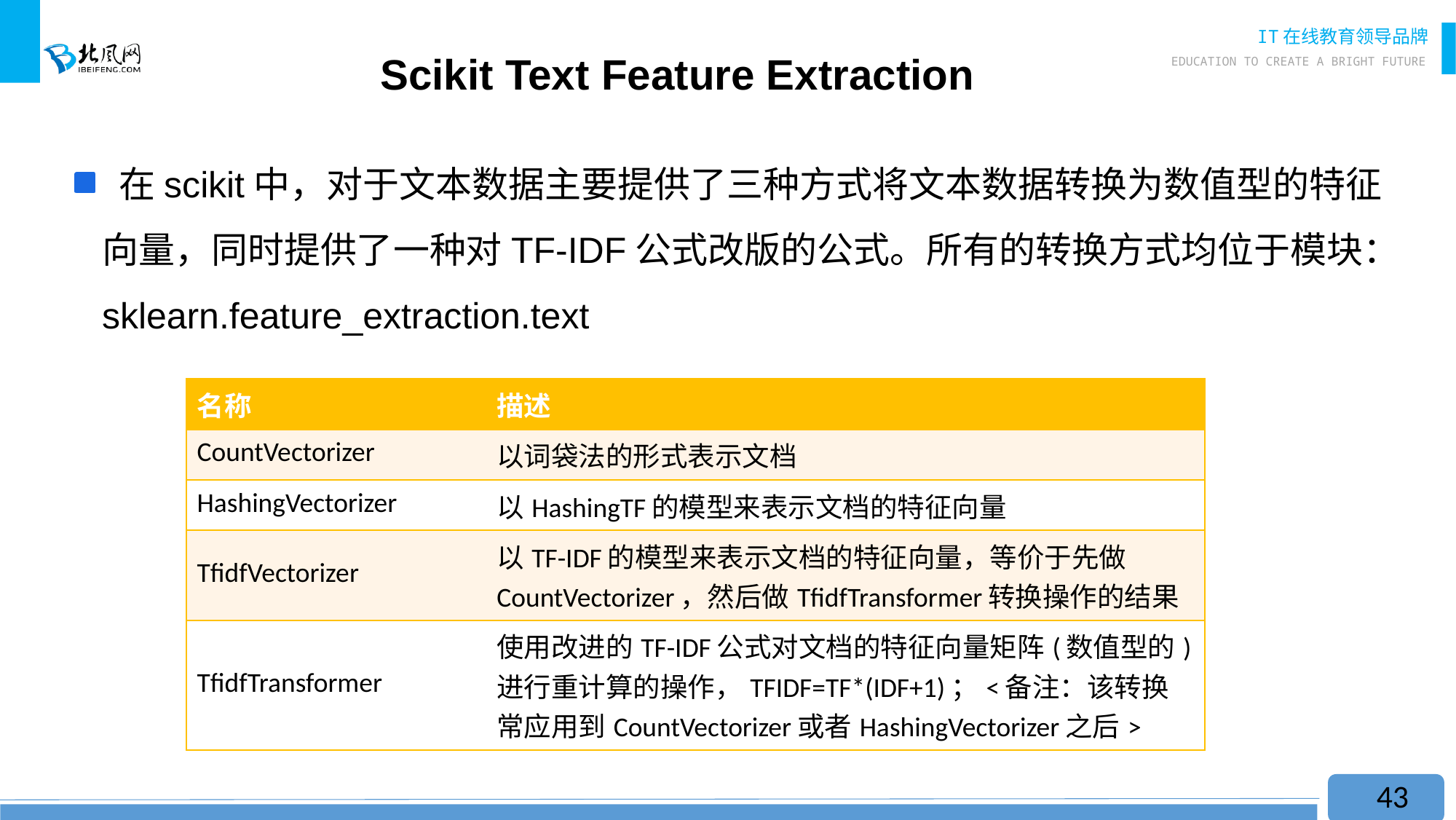

# Scikit Text Feature Extraction
 在scikit中，对于文本数据主要提供了三种方式将文本数据转换为数值型的特征向量，同时提供了一种对TF-IDF公式改版的公式。所有的转换方式均位于模块：sklearn.feature_extraction.text
| 名称 | 描述 |
| --- | --- |
| CountVectorizer | 以词袋法的形式表示文档 |
| HashingVectorizer | 以HashingTF的模型来表示文档的特征向量 |
| TfidfVectorizer | 以TF-IDF的模型来表示文档的特征向量，等价于先做CountVectorizer，然后做TfidfTransformer转换操作的结果 |
| TfidfTransformer | 使用改进的TF-IDF公式对文档的特征向量矩阵(数值型的)进行重计算的操作，TFIDF=TF\*(IDF+1)；<备注：该转换常应用到CountVectorizer或者HashingVectorizer之后> |